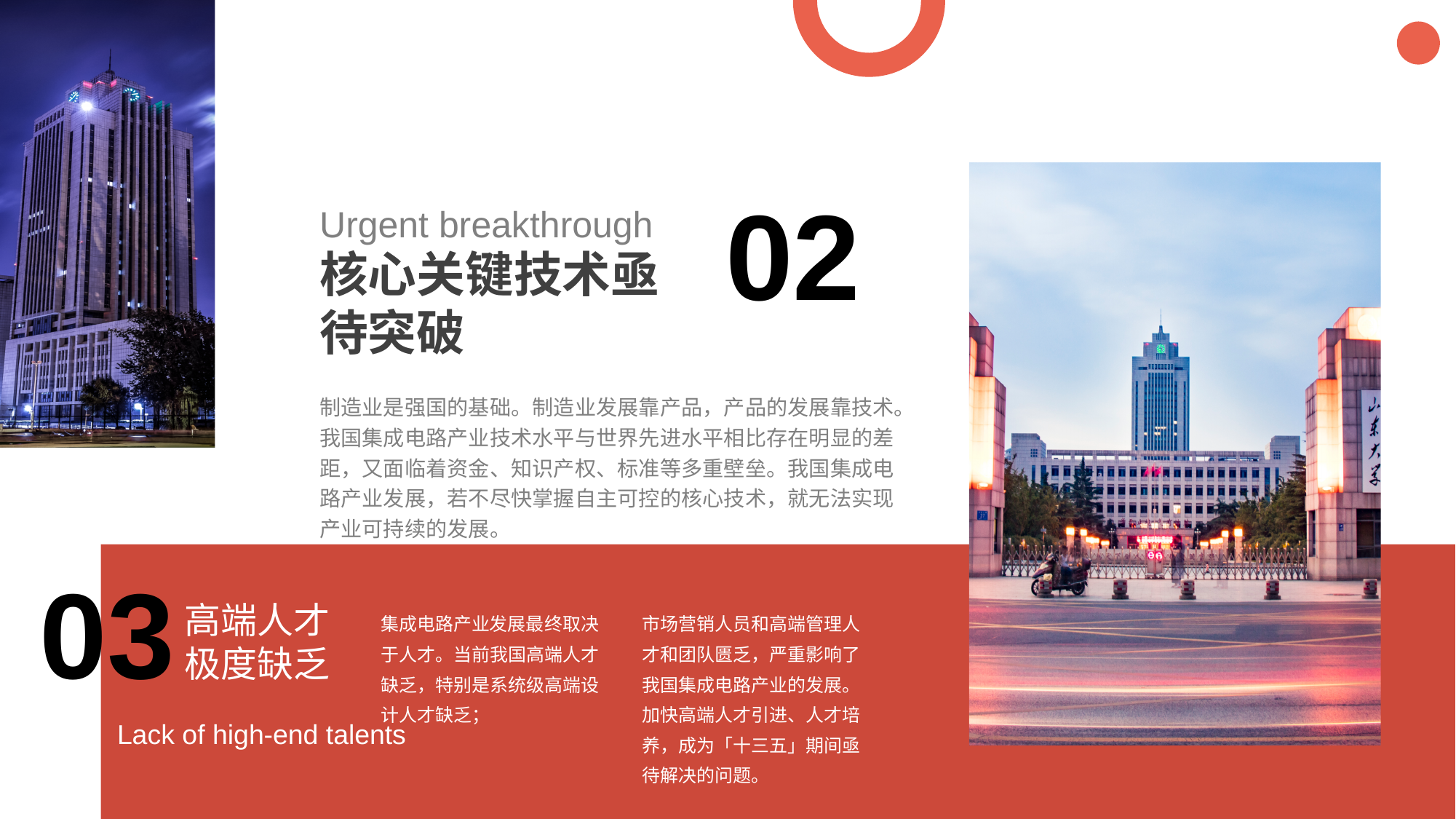

02
Urgent breakthrough
核心关键技术亟待突破
制造业是强国的基础。制造业发展靠产品，产品的发展靠技术。我国集成电路产业技术水平与世界先进水平相比存在明显的差距，又面临着资金、知识产权、标准等多重壁垒。我国集成电路产业发展，若不尽快掌握自主可控的核心技术，就无法实现产业可持续的发展。

03
高端人才
极度缺乏
集成电路产业发展最终取决于人才。当前我国高端人才缺乏，特别是系统级高端设计人才缺乏；
市场营销人员和高端管理人才和团队匮乏，严重影响了我国集成电路产业的发展。加快高端人才引进、人才培养，成为「十三五」期间亟待解决的问题。

Lack of high-end talents